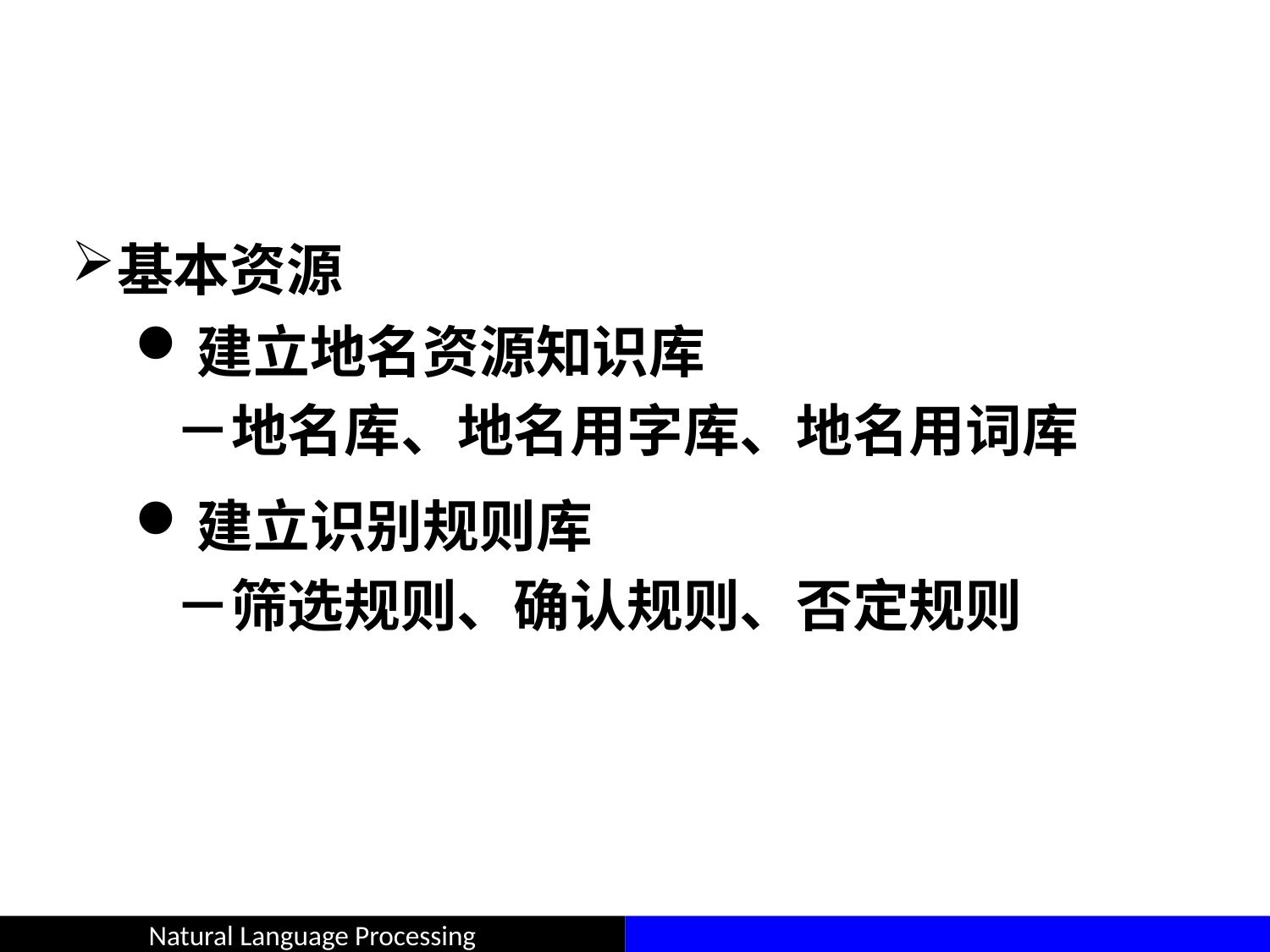

#
基本资源
建立地名资源知识库
  －地名库、地名用字库、地名用词库
建立识别规则库
  －筛选规则、确认规则、否定规则